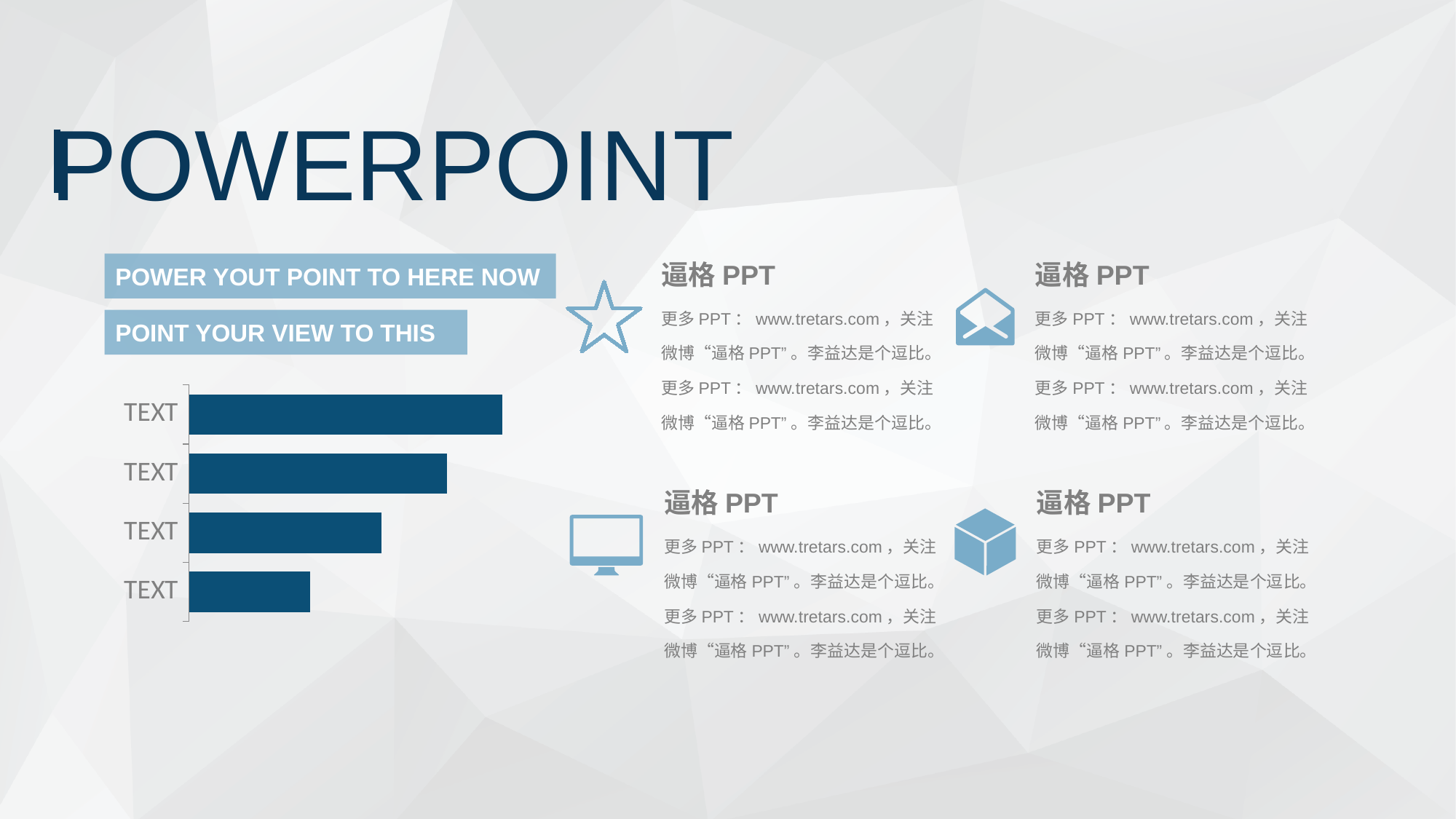

POWERPOINT
逼格PPT
更多PPT：www.tretars.com，关注微博“逼格PPT”。李益达是个逗比。更多PPT：www.tretars.com，关注微博“逼格PPT”。李益达是个逗比。
逼格PPT
更多PPT：www.tretars.com，关注微博“逼格PPT”。李益达是个逗比。更多PPT：www.tretars.com，关注微博“逼格PPT”。李益达是个逗比。
POWER YOUT POINT TO HERE NOW

POINT YOUR VIEW TO THIS

### Chart

| Category | 系列 1 |
|---|---|
| TEXT | 0.22 |
| TEXT | 0.35 |
| TEXT | 0.47 |
| TEXT | 0.57 |
逼格PPT
更多PPT：www.tretars.com，关注微博“逼格PPT”。李益达是个逗比。更多PPT：www.tretars.com，关注微博“逼格PPT”。李益达是个逗比。
逼格PPT
更多PPT：www.tretars.com，关注微博“逼格PPT”。李益达是个逗比。更多PPT：www.tretars.com，关注微博“逼格PPT”。李益达是个逗比。